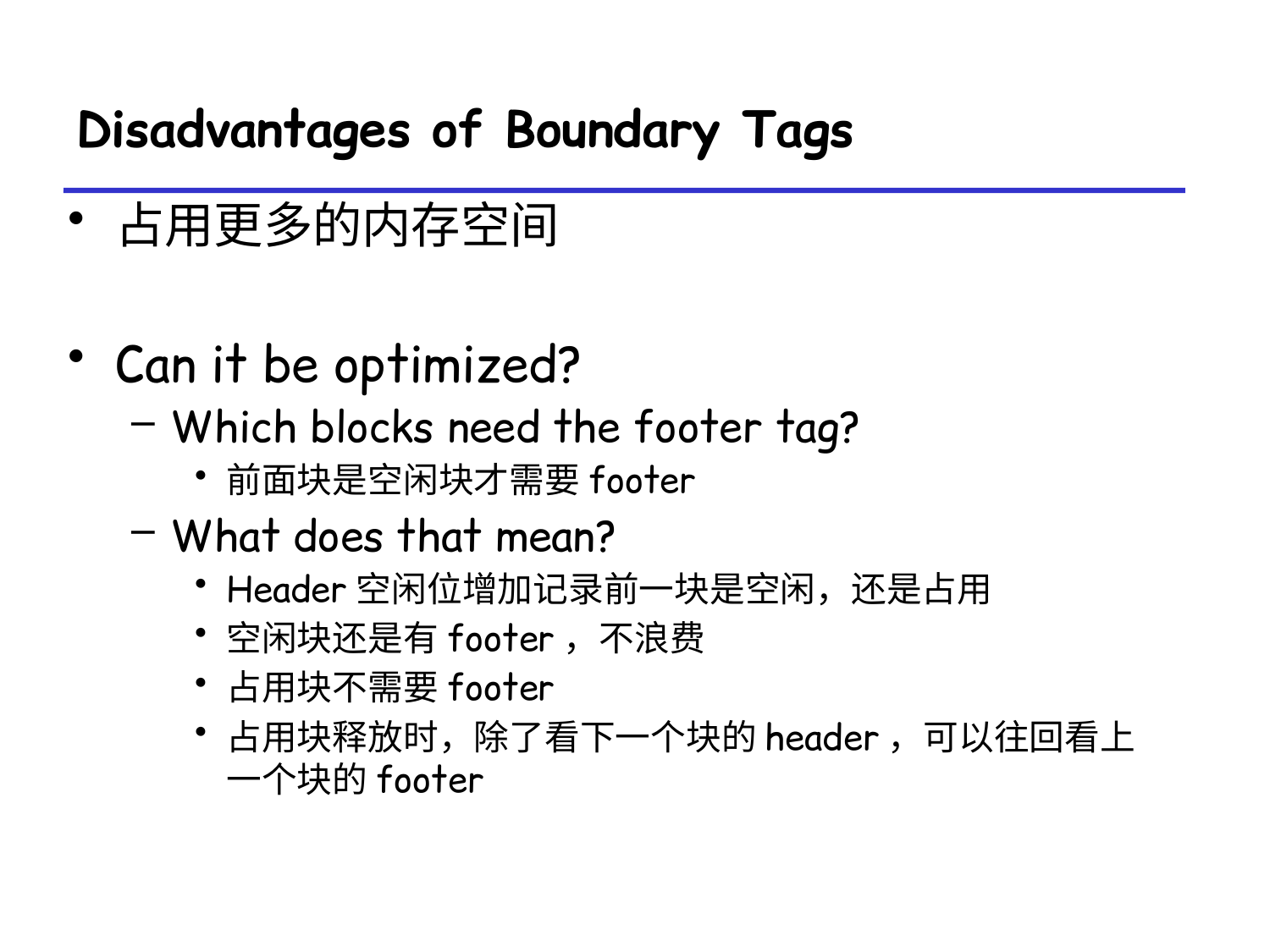

# Disadvantages of Boundary Tags
占用更多的内存空间

Can it be optimized?
Which blocks need the footer tag?
前面块是空闲块才需要footer
What does that mean?
Header空闲位增加记录前一块是空闲，还是占用
空闲块还是有footer，不浪费
占用块不需要footer
占用块释放时，除了看下一个块的header，可以往回看上一个块的footer